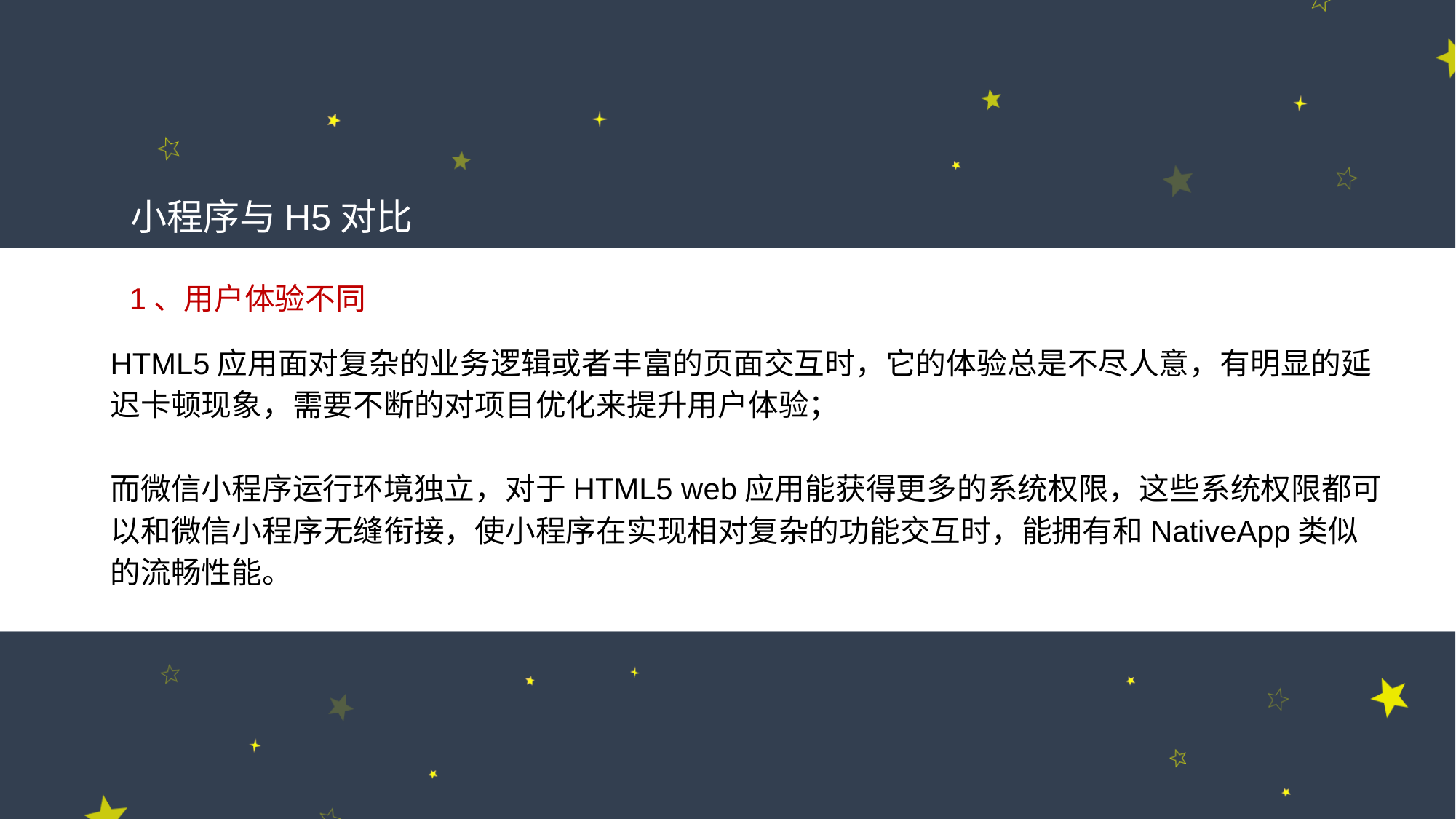

小程序与H5对比
1、用户体验不同
HTML5应用面对复杂的业务逻辑或者丰富的页面交互时，它的体验总是不尽人意，有明显的延
迟卡顿现象，需要不断的对项目优化来提升用户体验；

而微信小程序运行环境独立，对于HTML5 web应用能获得更多的系统权限，这些系统权限都可
以和微信小程序无缝衔接，使小程序在实现相对复杂的功能交互时，能拥有和NativeApp类似
的流畅性能。